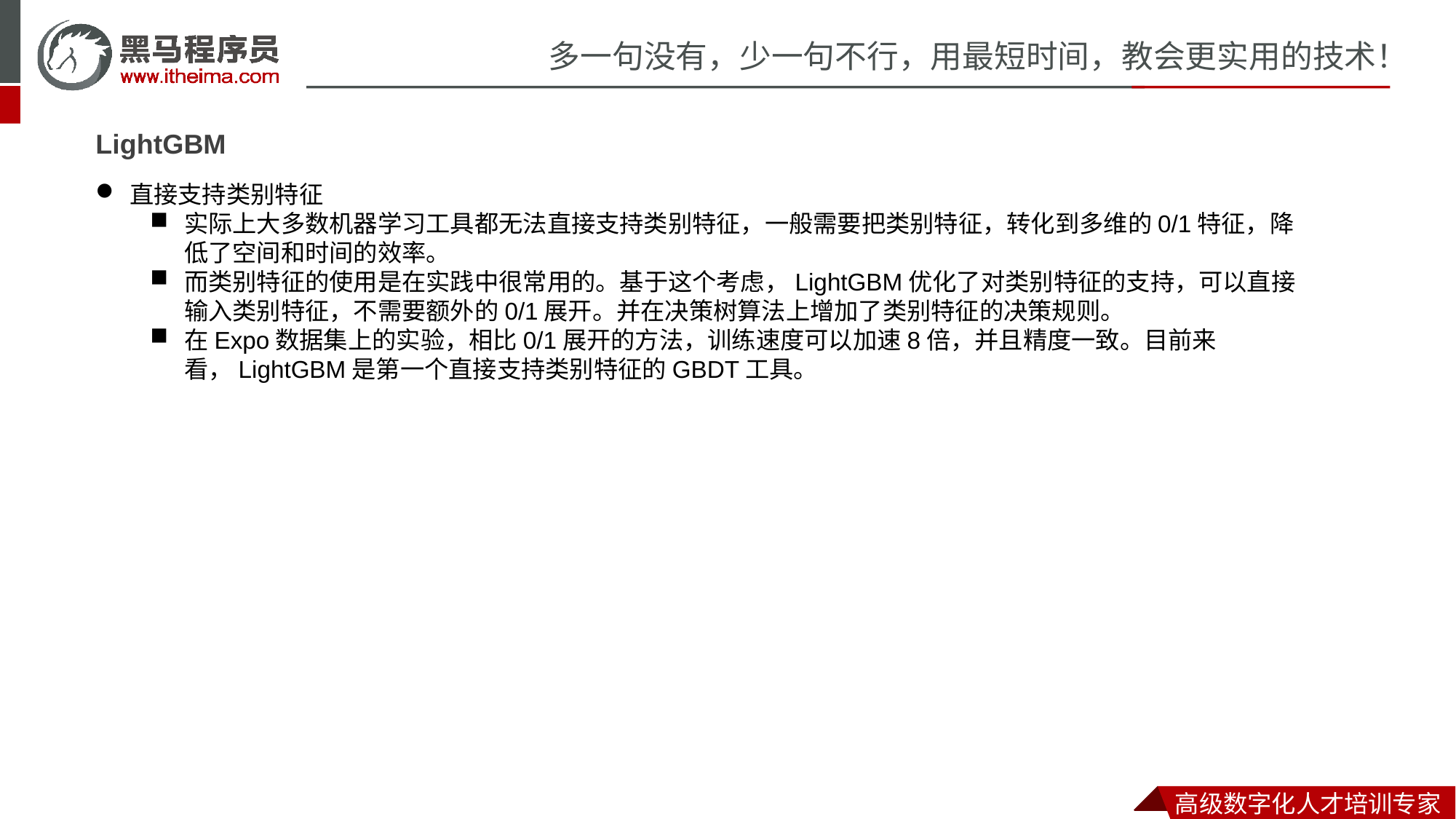

LightGBM
直接支持类别特征
实际上大多数机器学习工具都无法直接支持类别特征，一般需要把类别特征，转化到多维的0/1特征，降低了空间和时间的效率。
而类别特征的使用是在实践中很常用的。基于这个考虑，LightGBM优化了对类别特征的支持，可以直接输入类别特征，不需要额外的0/1展开。并在决策树算法上增加了类别特征的决策规则。
在Expo数据集上的实验，相比0/1展开的方法，训练速度可以加速8倍，并且精度一致。目前来看，LightGBM是第一个直接支持类别特征的GBDT工具。